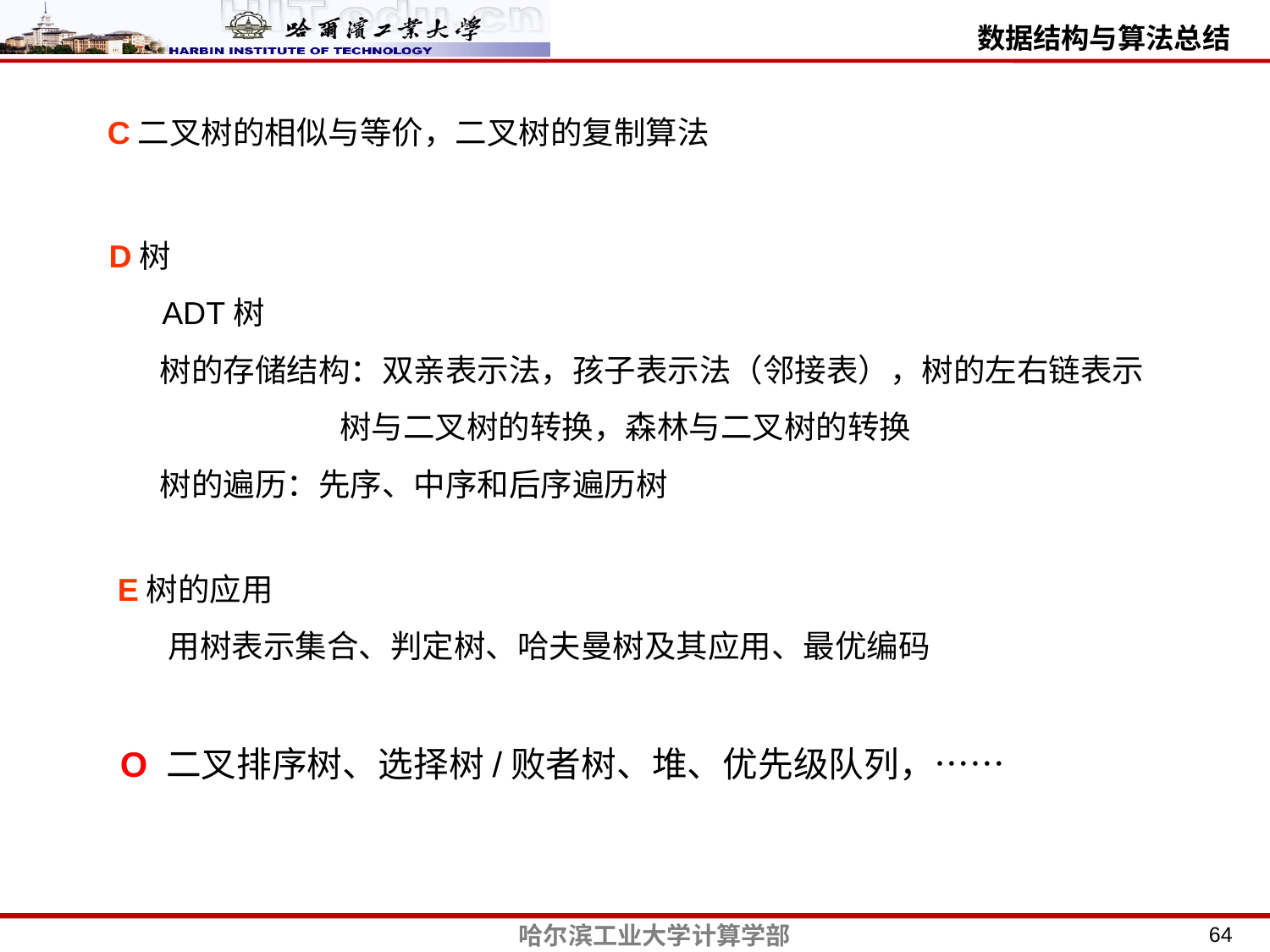

C二叉树的相似与等价，二叉树的复制算法
D树
      ADT树
      树的存储结构：双亲表示法，孩子表示法（邻接表），树的左右链表示
                               树与二叉树的转换，森林与二叉树的转换
      树的遍历：先序、中序和后序遍历树
E树的应用
      用树表示集合、判定树、哈夫曼树及其应用、最优编码
O 二叉排序树、选择树/败者树、堆、优先级队列，……